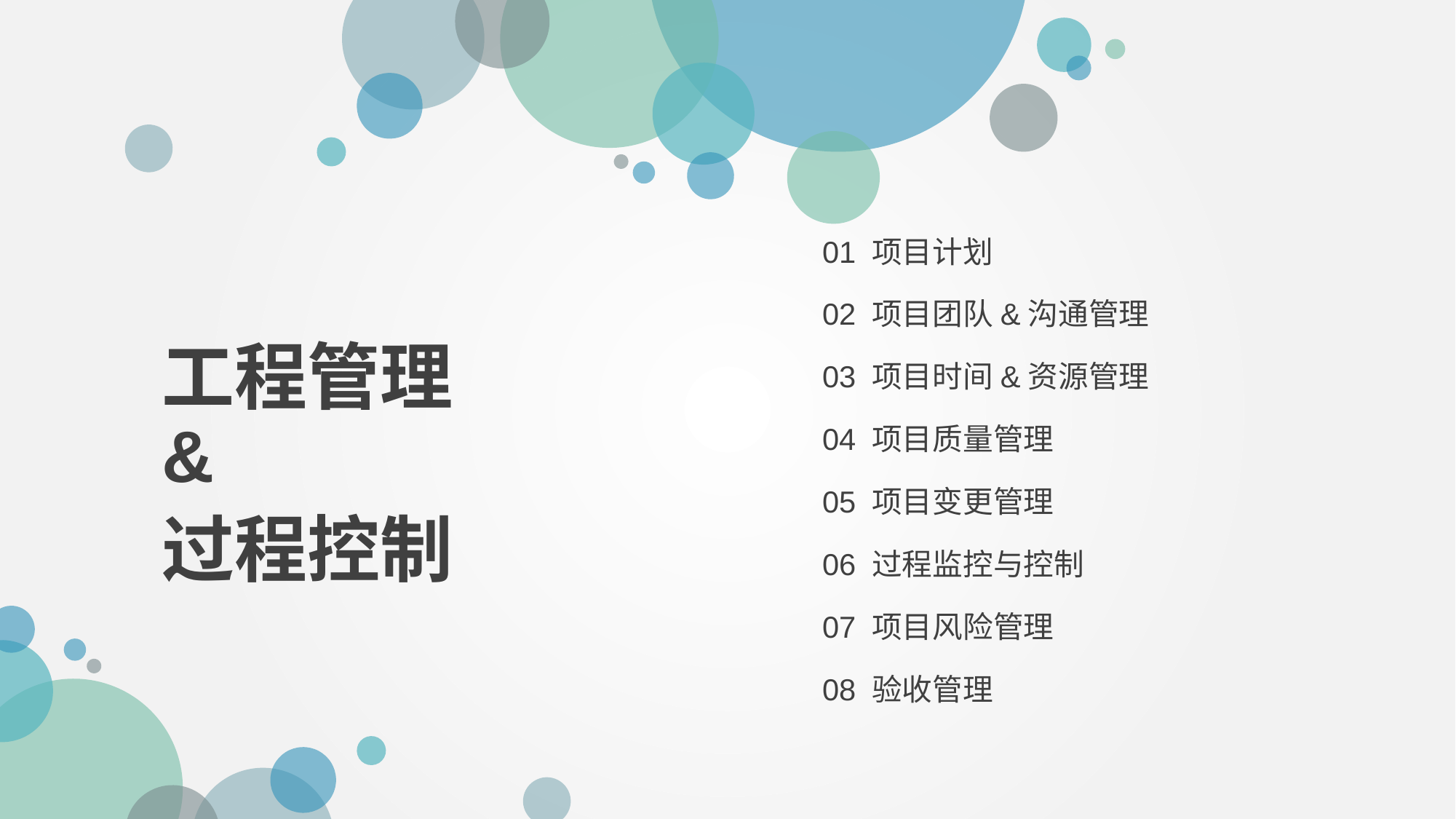

01 项目计划
02 项目团队&沟通管理
03 项目时间&资源管理
04 项目质量管理
05 项目变更管理
06 过程监控与控制
07 项目风险管理
08 验收管理

工程管理&
过程控制